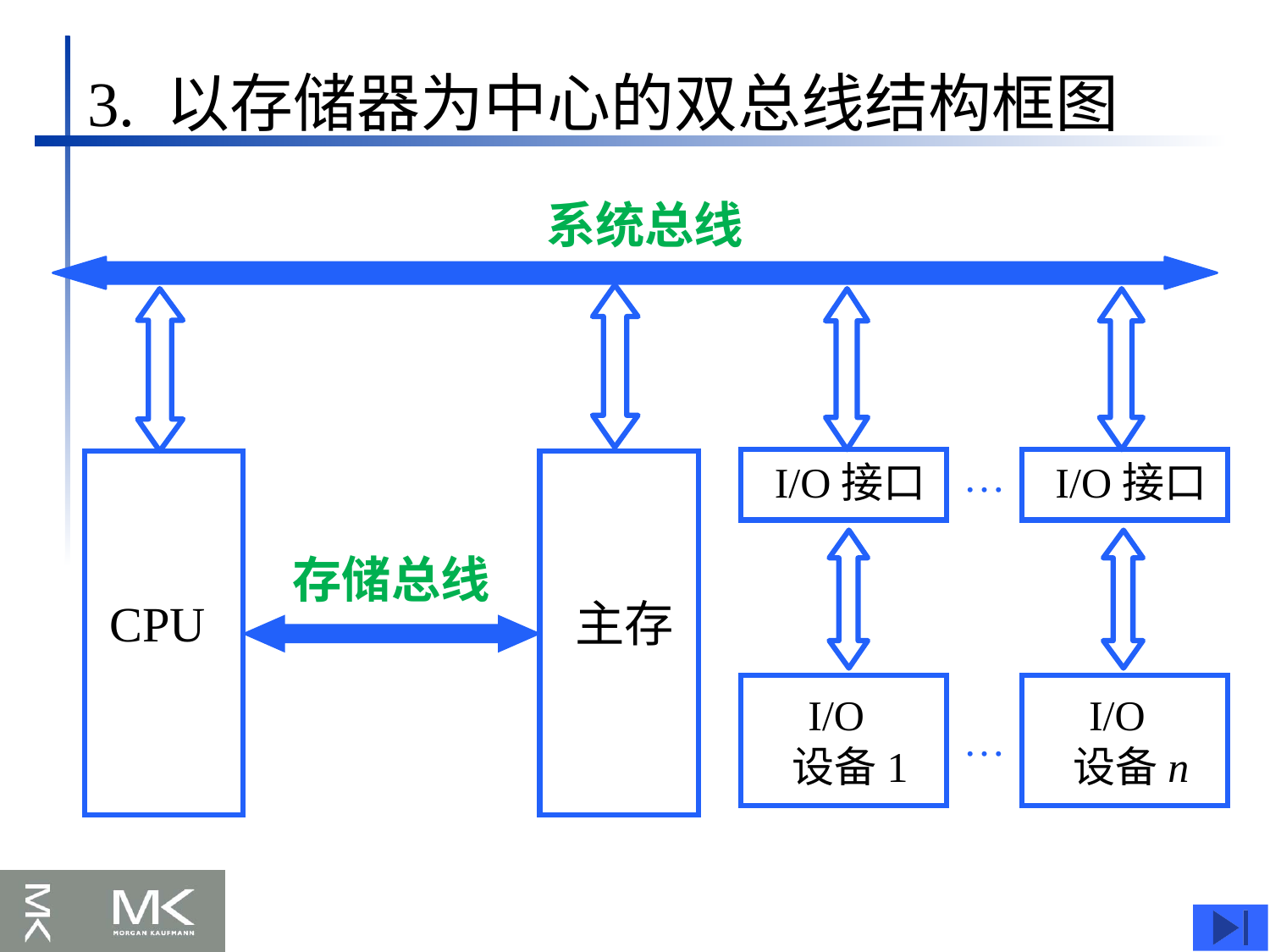

3. 以存储器为中心的双总线结构框图
系统总线

 CPU

  I/O接口
…
  I/O接口

       I/O
   设备1
       I/O
   设备n
…

 主存
存储总线